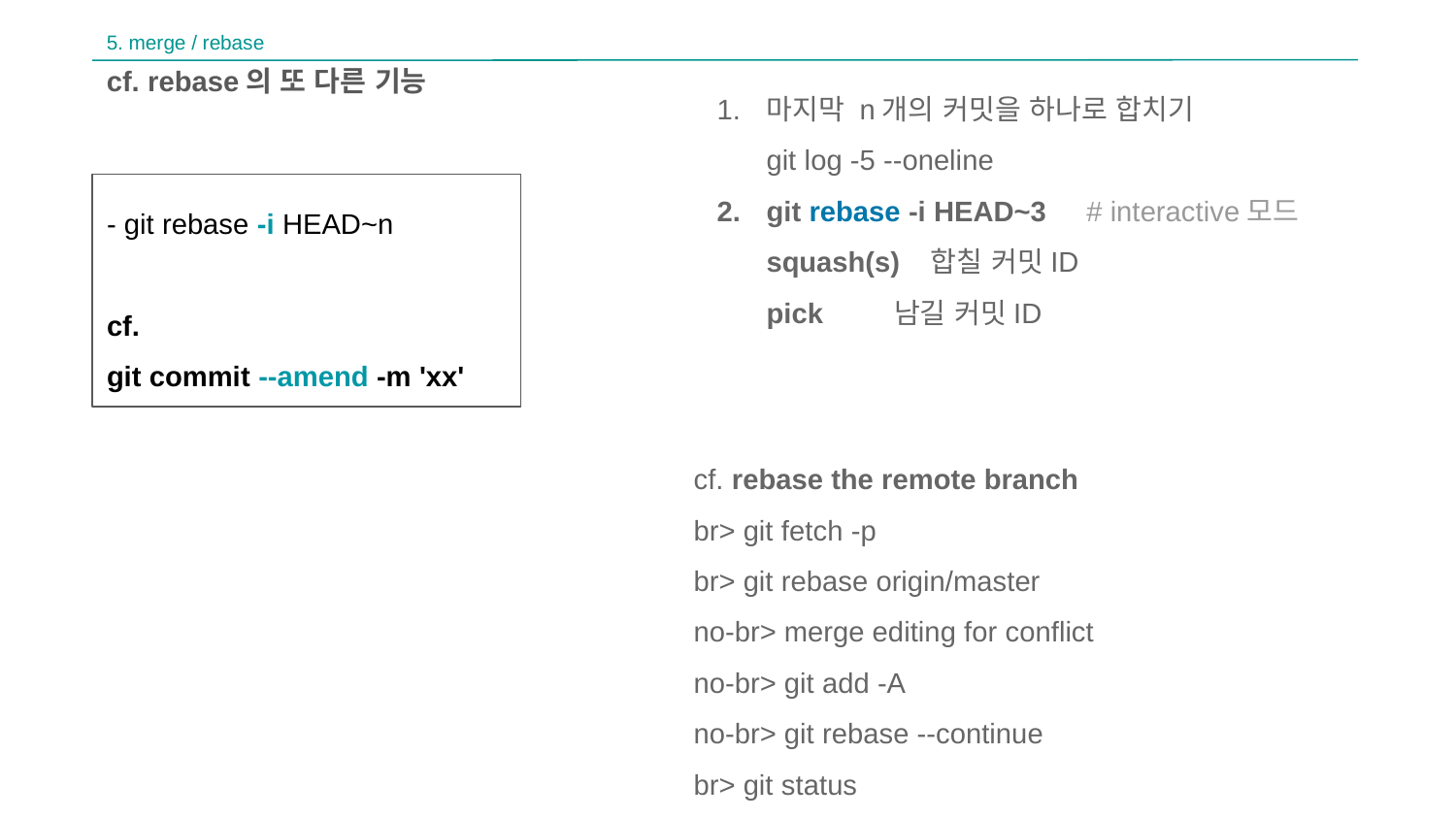

5. merge / rebase
마지막 n개의 커밋을 하나로 합치기
git log -5 --oneline
git rebase -i HEAD~3     # interactive모드
squash(s)   합칠 커밋ID
pick        남길 커밋ID

cf. rebase the remote branch
br> git fetch -p
br> git rebase origin/master
no-br> merge editing for conflict
no-br> git add -A
no-br> git rebase --continue
br> git status
cf. rebase의 또 다른 기능

- git rebase -i HEAD~n

cf.
git commit --amend -m 'xx'